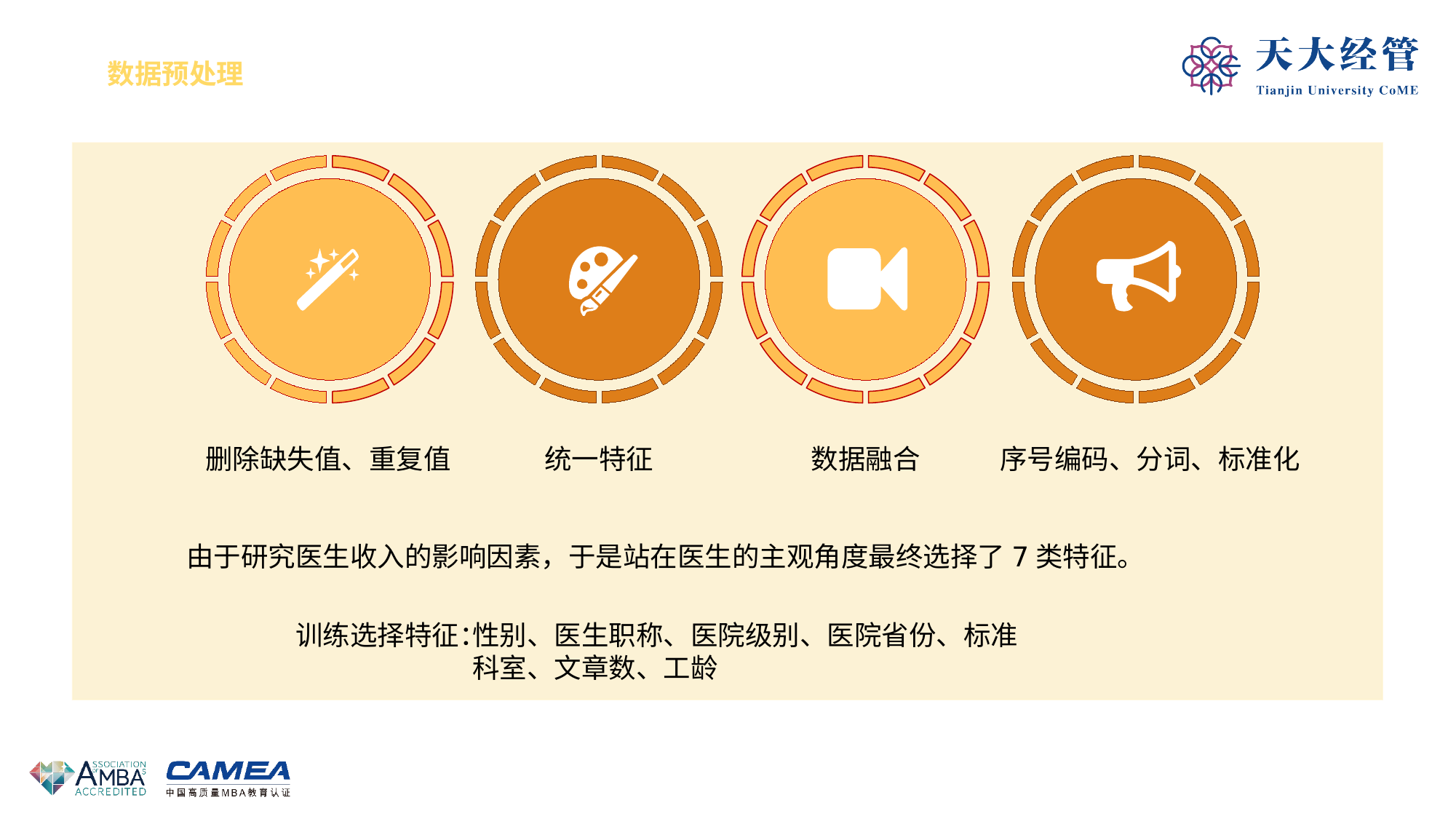

数据预处理

删除缺失值、重复值
统一特征
数据融合
序号编码、分词、标准化
由于研究医生收入的影响因素，于是站在医生的主观角度最终选择了7类特征。
训练选择特征：
性别、医生职称、医院级别、医院省份、标准科室、文章数、工龄